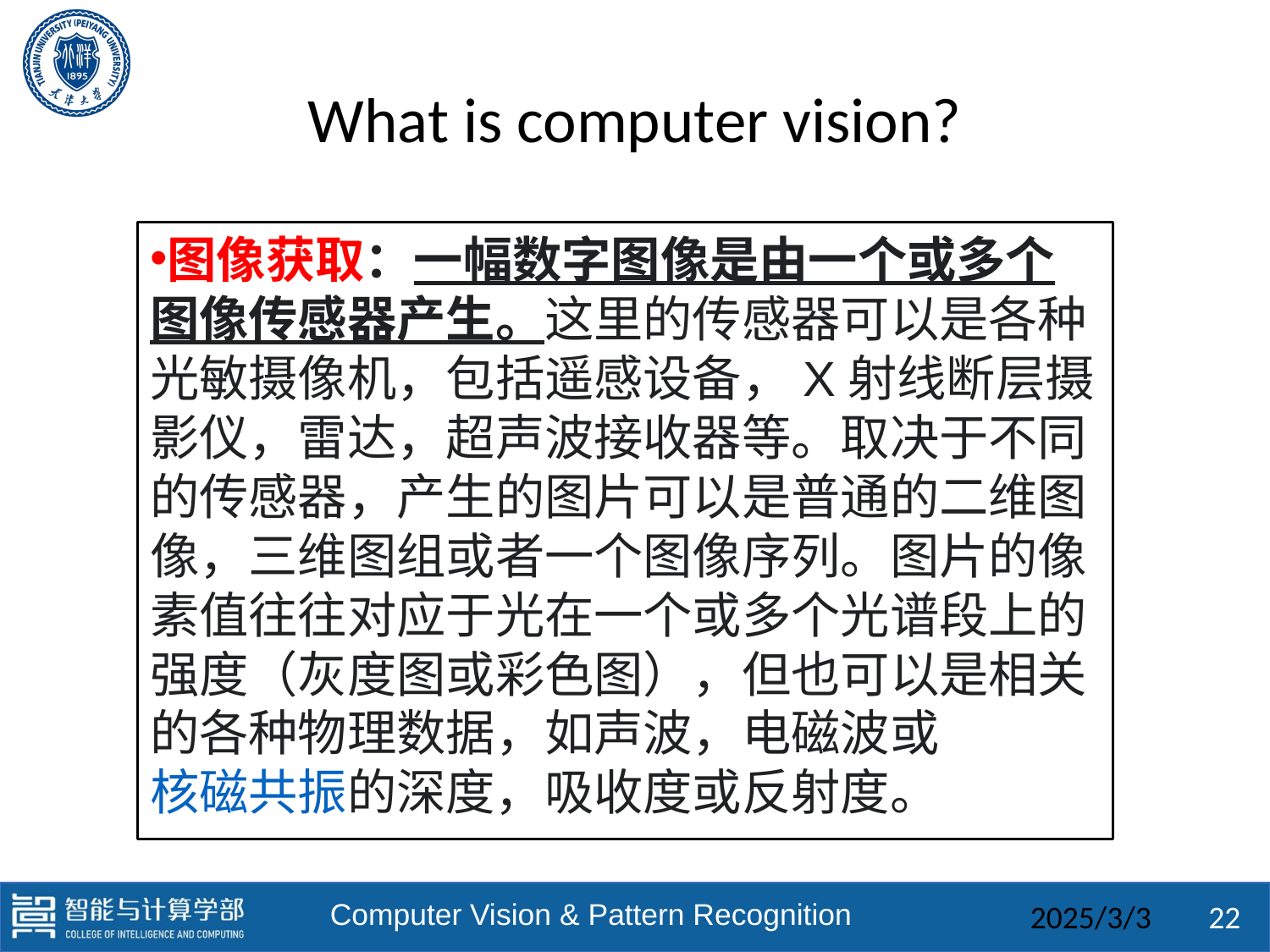

# What is computer vision?
图像获取：一幅数字图像是由一个或多个图像传感器产生。这里的传感器可以是各种光敏摄像机，包括遥感设备，X射线断层摄影仪，雷达，超声波接收器等。取决于不同的传感器，产生的图片可以是普通的二维图像，三维图组或者一个图像序列。图片的像素值往往对应于光在一个或多个光谱段上的强度（灰度图或彩色图），但也可以是相关的各种物理数据，如声波，电磁波或核磁共振的深度，吸收度或反射度。
2025/3/3
22